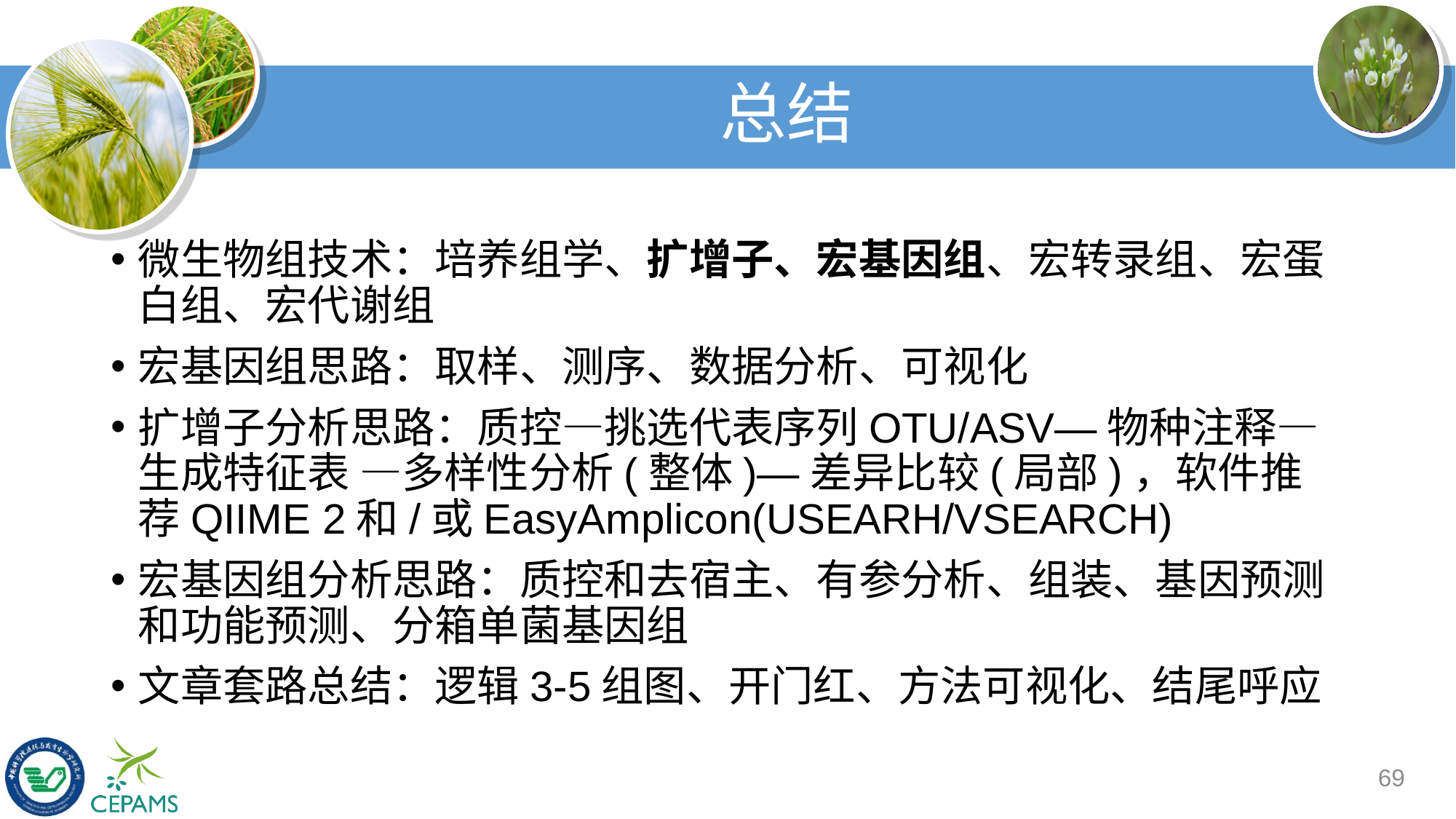

# 总结
微生物组技术：培养组学、扩增子、宏基因组、宏转录组、宏蛋白组、宏代谢组
宏基因组思路：取样、测序、数据分析、可视化
扩增子分析思路：质控—挑选代表序列OTU/ASV—物种注释—生成特征表 —多样性分析(整体)—差异比较(局部)，软件推荐QIIME 2和/或EasyAmplicon(USEARH/VSEARCH)
宏基因组分析思路：质控和去宿主、有参分析、组装、基因预测和功能预测、分箱单菌基因组
文章套路总结：逻辑3-5组图、开门红、方法可视化、结尾呼应
69